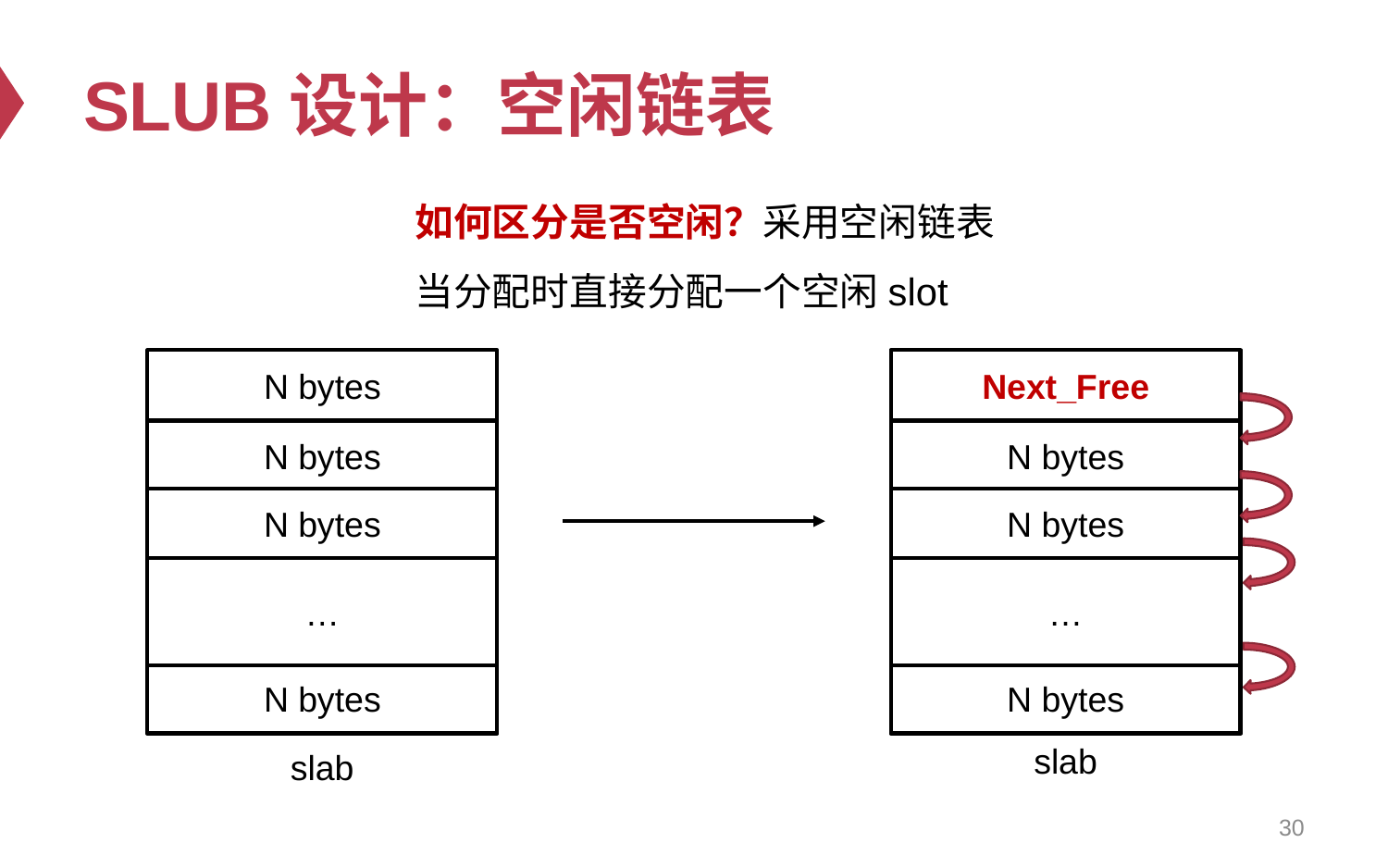

# SLUB设计：空闲链表
如何区分是否空闲？采用空闲链表
当分配时直接分配一个空闲slot
N bytes
Next_Free

N bytes
N bytes

N bytes
N bytes

…
…

N bytes
N bytes
slab
slab
30